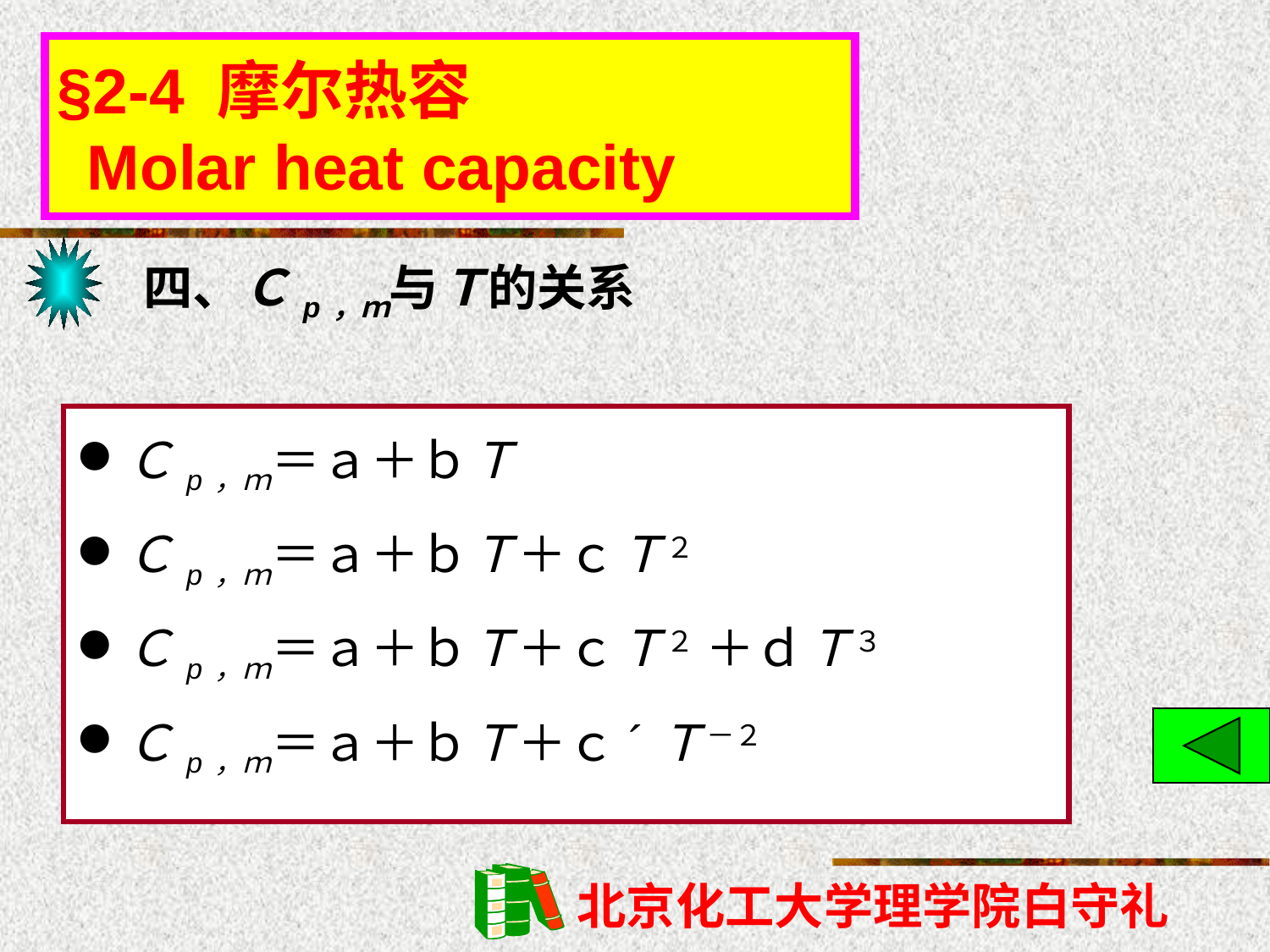

§2-4 摩尔热容
 Molar heat capacity

四、Ｃp，ｍ与Ｔ的关系
Ｃp，ｍ＝ａ＋ｂＴ
Ｃp，ｍ＝ａ＋ｂＴ＋ｃＴ２
Ｃp，ｍ＝ａ＋ｂＴ＋ｃＴ２ ＋ｄＴ３
Ｃp，ｍ＝ａ＋ｂＴ＋ｃ´Ｔ－２